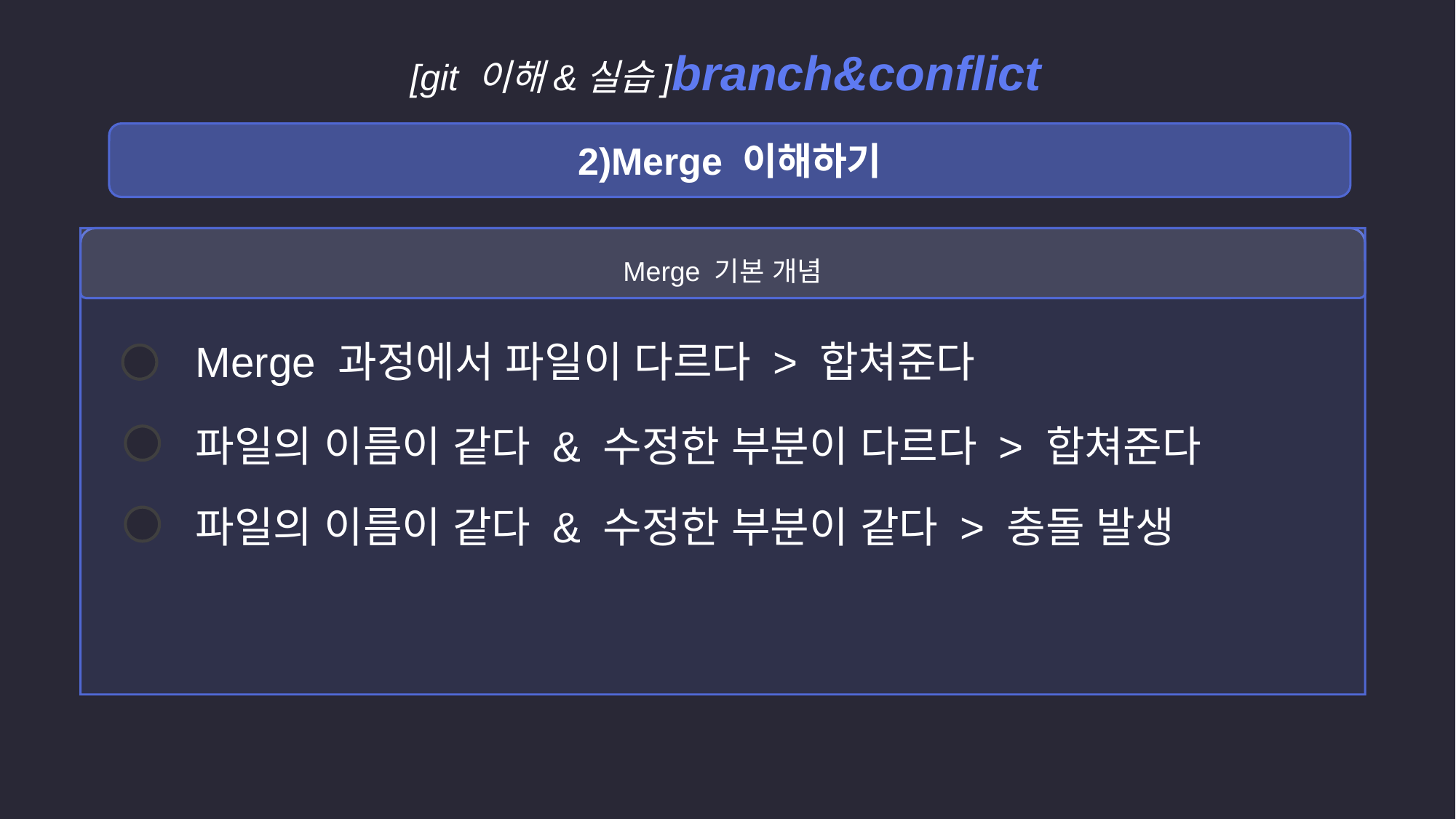

[git 이해&실습]branch&conflict
2)Merge 이해하기

Merge 기본 개념
Merge 과정에서 파일이 다르다 > 합쳐준다

파일의 이름이 같다 & 수정한 부분이 다르다 > 합쳐준다

파일의 이름이 같다 & 수정한 부분이 같다 > 충돌 발생